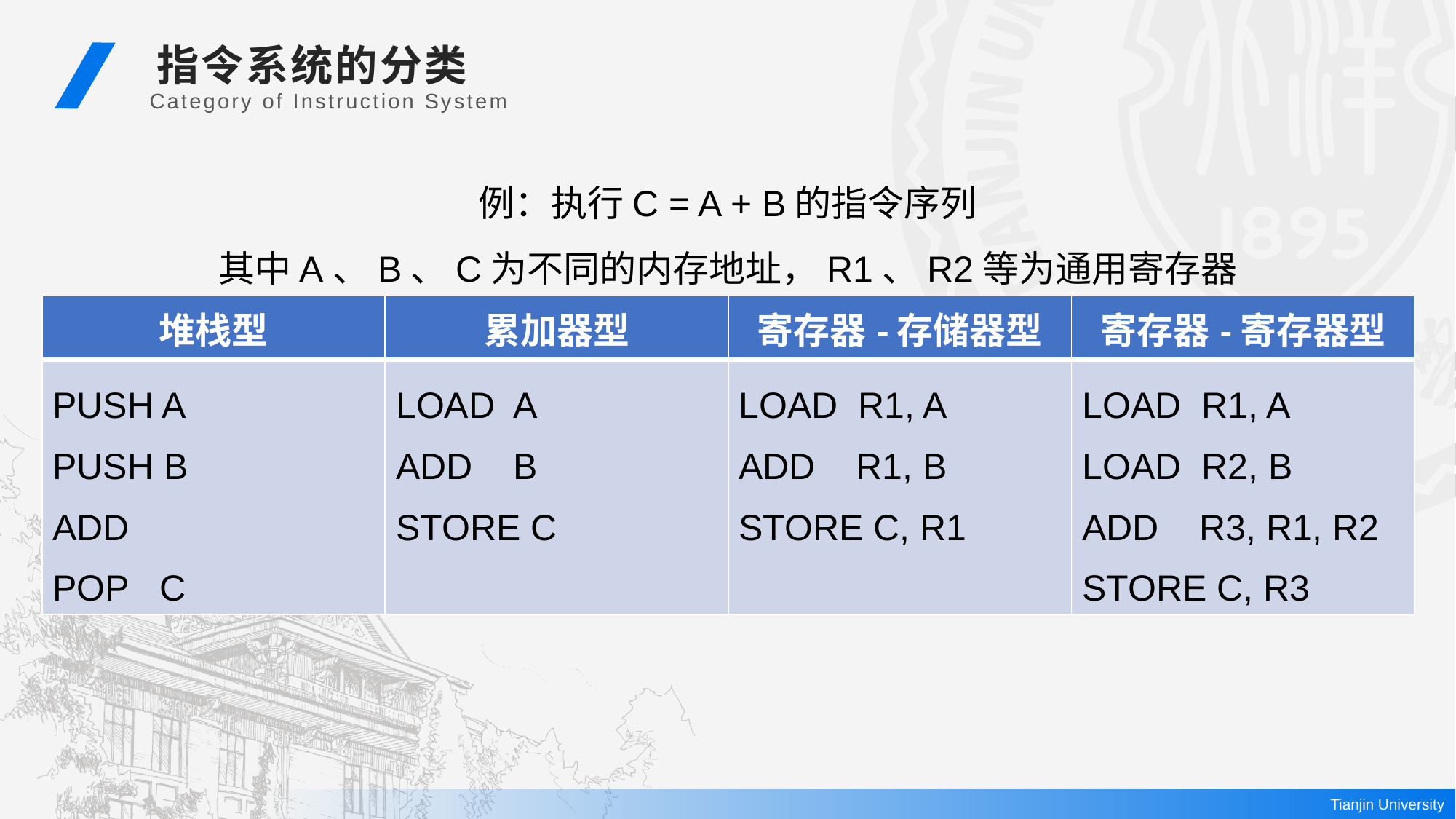

指令系统的分类
   Category of Instruction System
例：执行C = A + B的指令序列
其中A、B、C为不同的内存地址，R1、R2等为通用寄存器
| 堆栈型 | 累加器型 | 寄存器-存储器型 | 寄存器-寄存器型 |
| --- | --- | --- | --- |
| PUSH A PUSH B ADD POP C | LOAD A ADD B STORE C | LOAD R1, A ADD R1, B STORE C, R1 | LOAD R1, A LOAD R2, B ADD R3, R1, R2 STORE C, R3 |